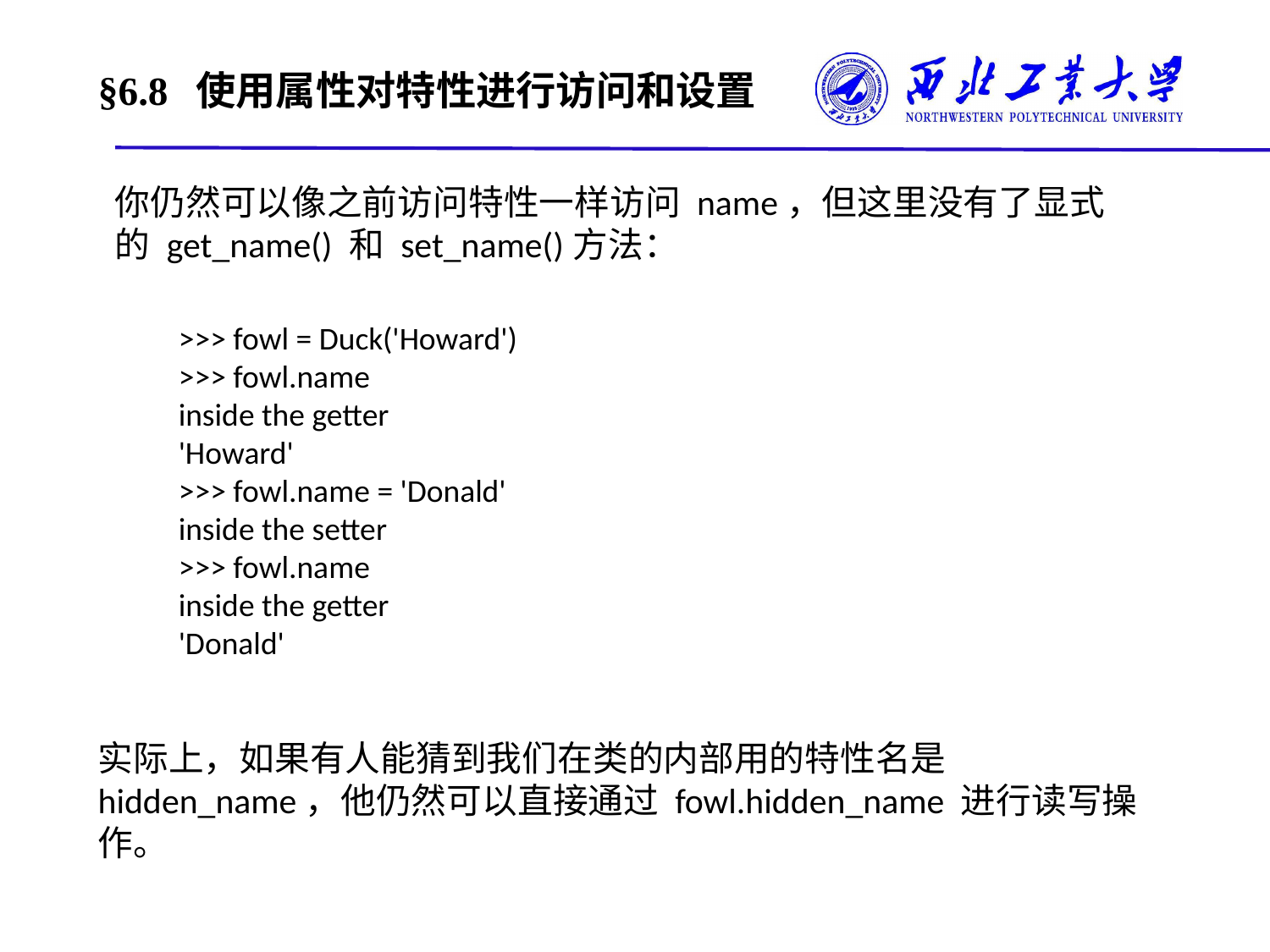

# §6.8  使用属性对特性进行访问和设置
你仍然可以像之前访问特性一样访问 name，但这里没有了显式的 get_name() 和 set_name()方法：
>>> fowl = Duck('Howard')
>>> fowl.name
inside the getter
'Howard'
>>> fowl.name = 'Donald'
inside the setter
>>> fowl.name
inside the getter
'Donald'
实际上，如果有人能猜到我们在类的内部用的特性名是hidden_name，他仍然可以直接通过 fowl.hidden_name 进行读写操作。